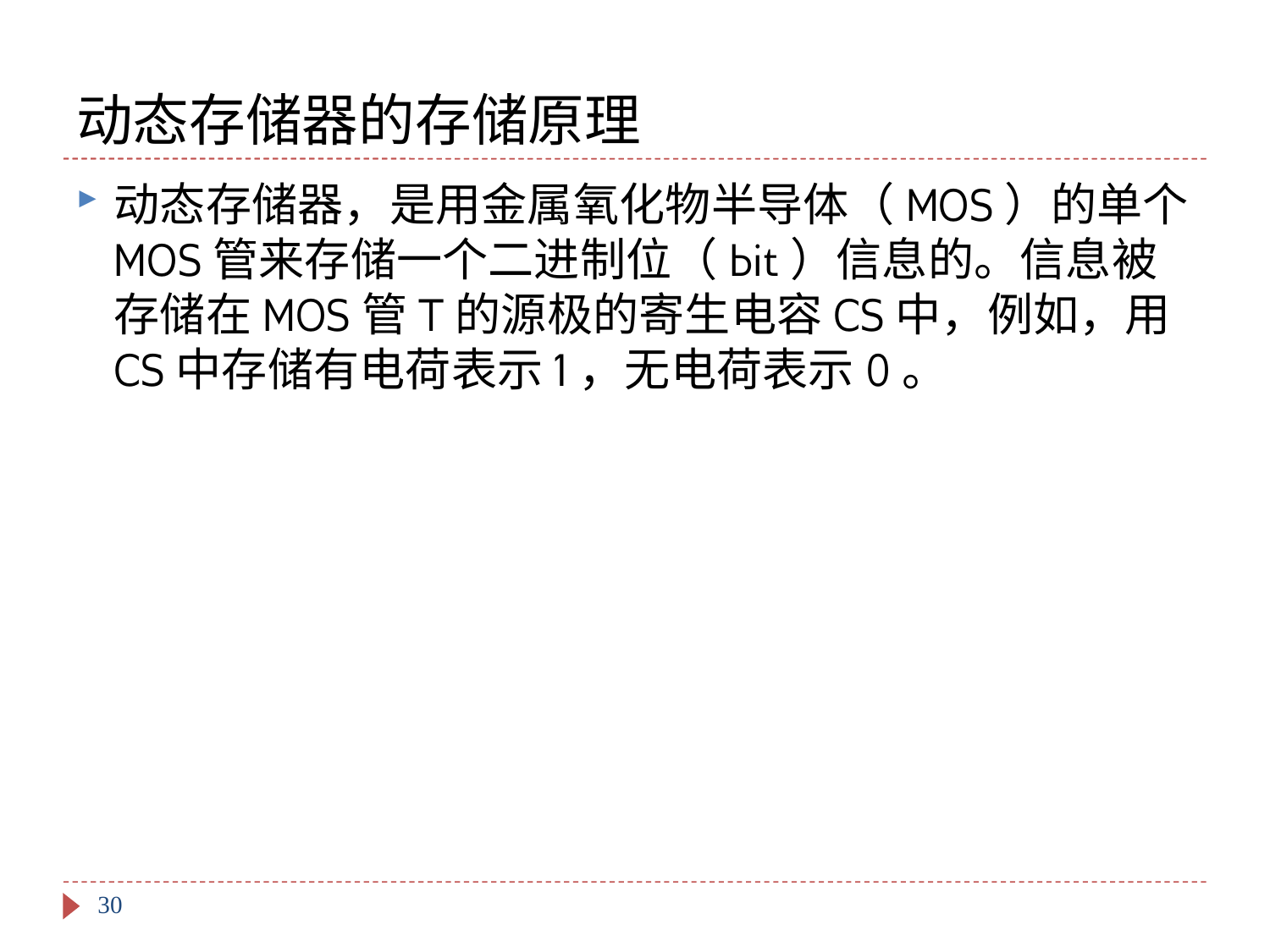

# 动态存储器的存储原理
动态存储器，是用金属氧化物半导体（MOS）的单个MOS管来存储一个二进制位（bit）信息的。信息被存储在MOS管T的源极的寄生电容CS中，例如，用CS中存储有电荷表示1，无电荷表示0。

30